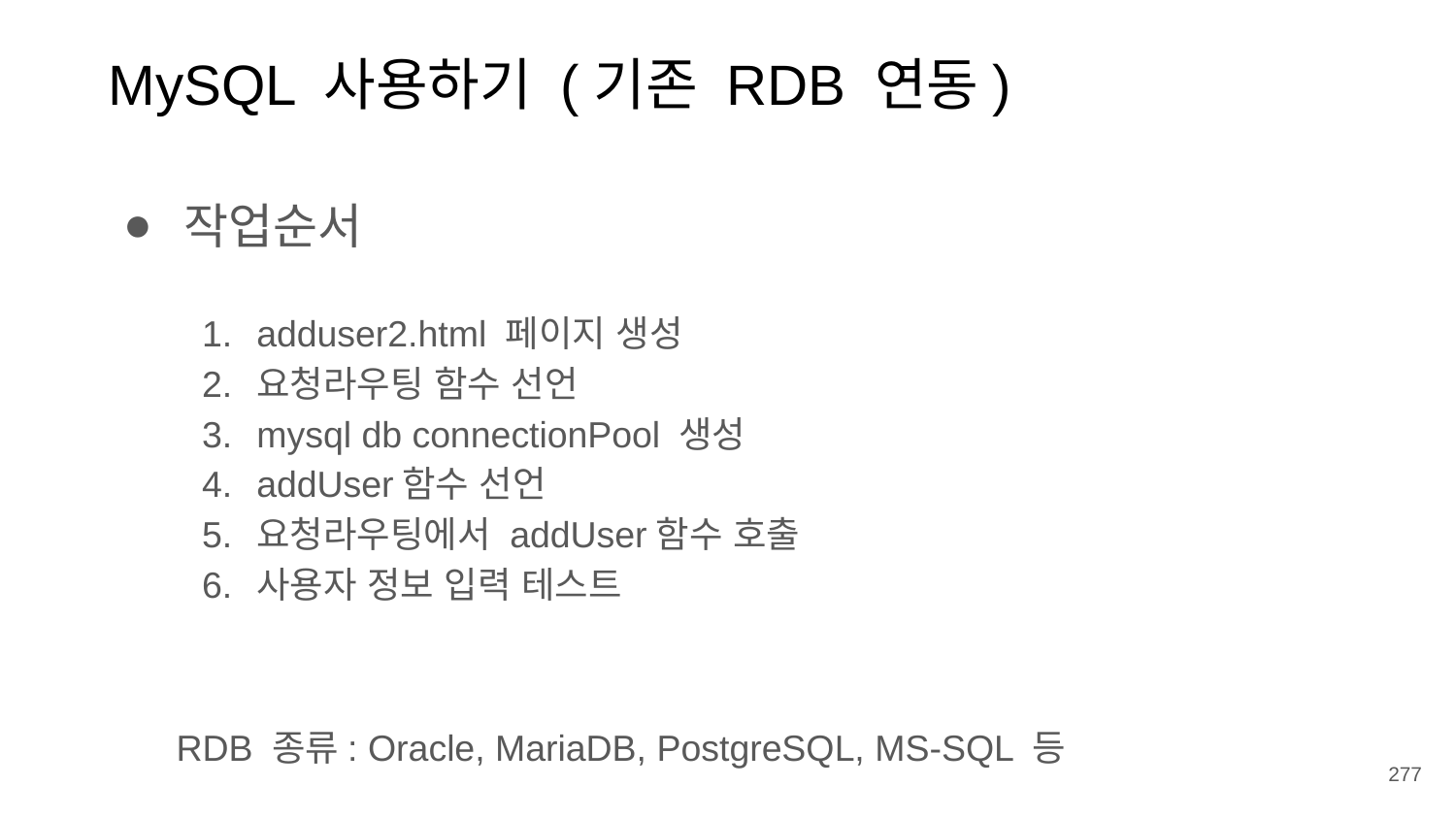

MySQL 사용하기 (기존 RDB 연동)
작업순서

adduser2.html 페이지 생성
요청라우팅 함수 선언
mysql db connectionPool 생성
addUser함수 선언
요청라우팅에서 addUser함수 호출
사용자 정보 입력 테스트
RDB 종류: Oracle, MariaDB, PostgreSQL, MS-SQL 등
277